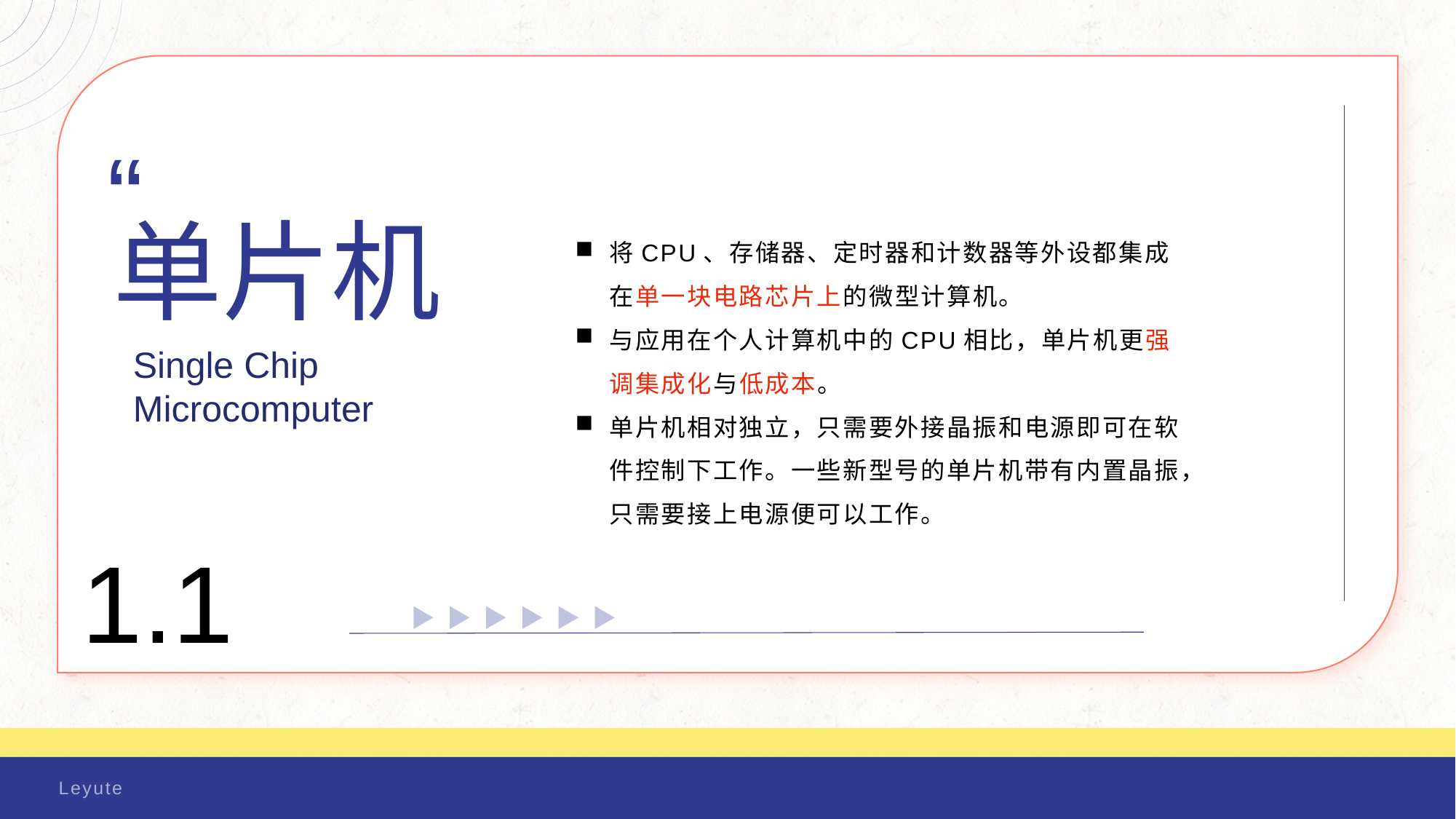

Single Chip Microcomputer
“
单片机
Single Chip
Microcomputer
将CPU、存储器、定时器和计数器等外设都集成在单一块电路芯片上的微型计算机。
与应用在个人计算机中的CPU相比，单片机更强调集成化与低成本。
单片机相对独立，只需要外接晶振和电源即可在软件控制下工作。一些新型号的单片机带有内置晶振，只需要接上电源便可以工作。

1.1